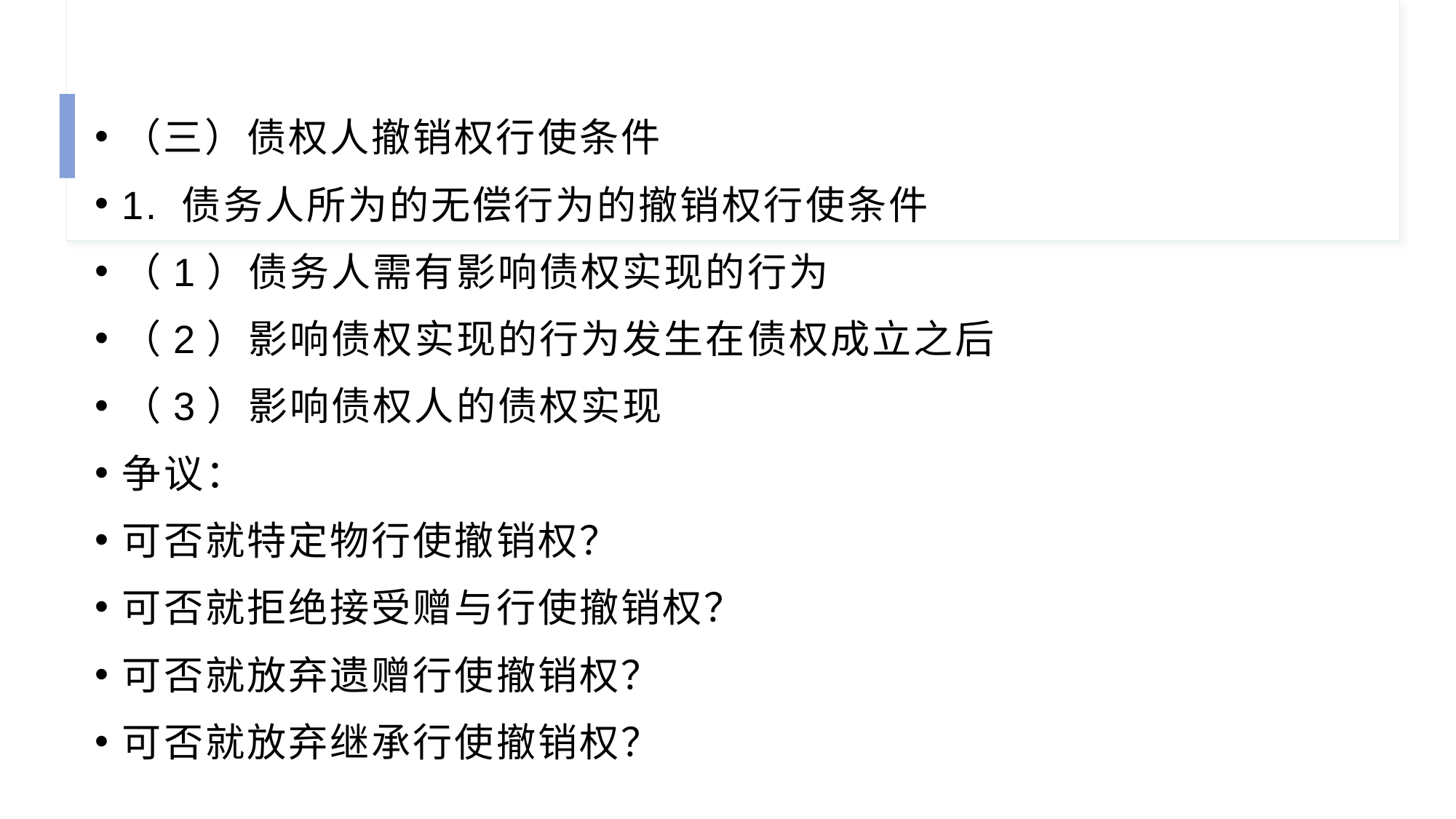

（三）债权人撤销权行使条件
1. 债务人所为的无偿行为的撤销权行使条件
（1）债务人需有影响债权实现的行为
（2）影响债权实现的行为发生在债权成立之后
（3）影响债权人的债权实现
争议：
可否就特定物行使撤销权？
可否就拒绝接受赠与行使撤销权？
可否就放弃遗赠行使撤销权？
可否就放弃继承行使撤销权？